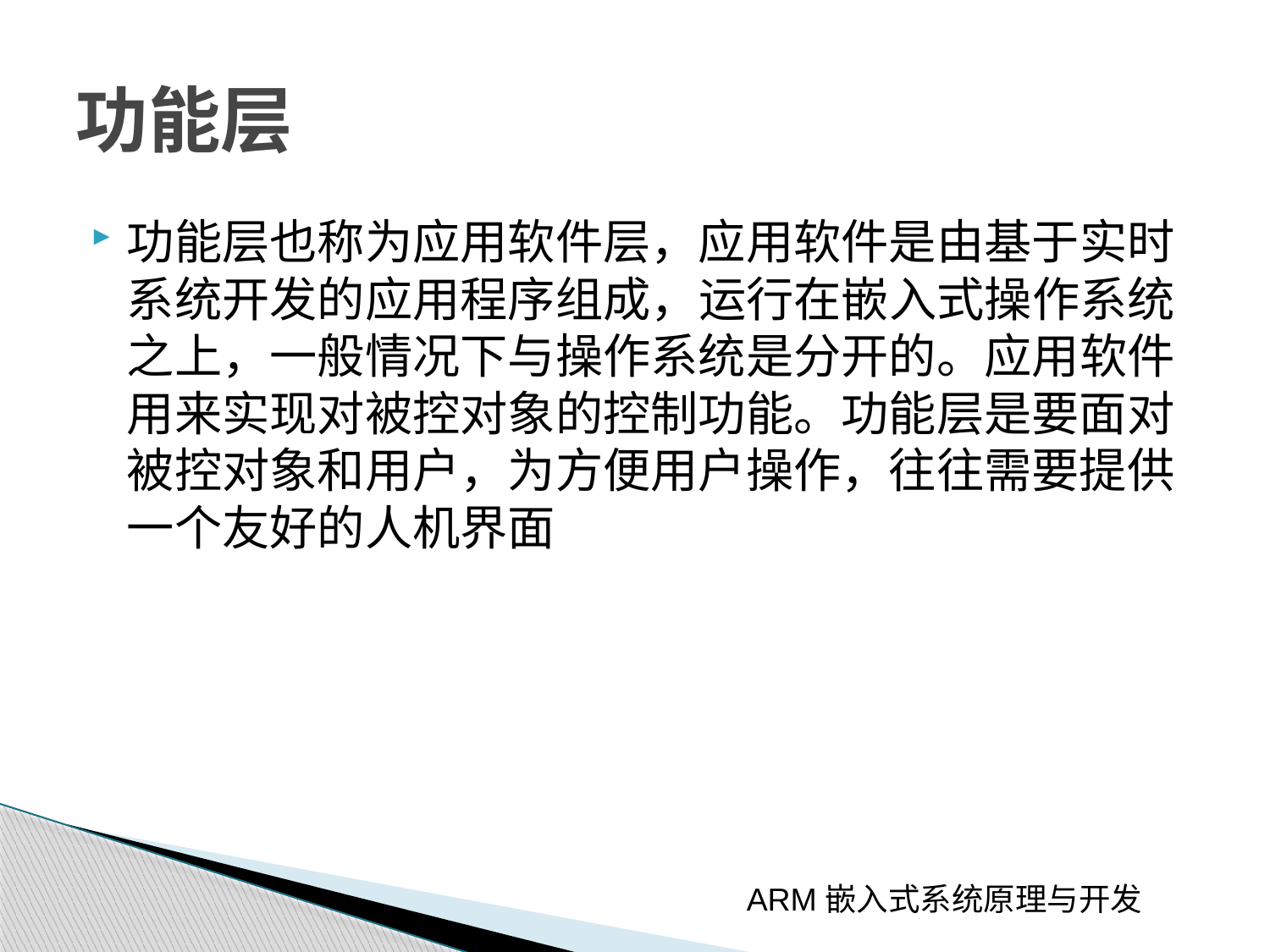

# 功能层
功能层也称为应用软件层，应用软件是由基于实时系统开发的应用程序组成，运行在嵌入式操作系统之上，一般情况下与操作系统是分开的。应用软件用来实现对被控对象的控制功能。功能层是要面对被控对象和用户，为方便用户操作，往往需要提供一个友好的人机界面
ARM嵌入式系统原理与开发